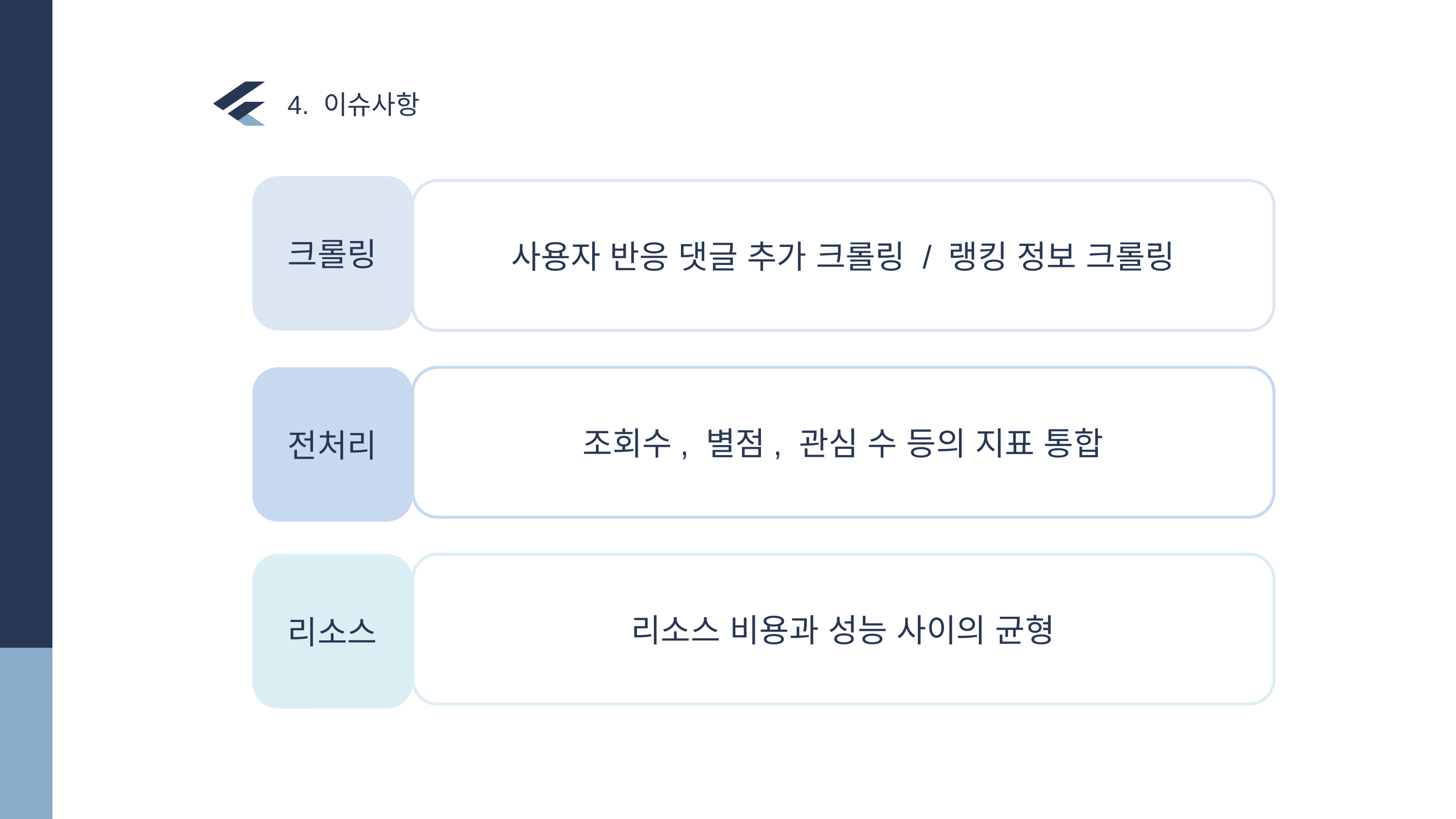

4. 이슈사항
크롤링
사용자 반응 댓글 추가 크롤링 / 랭킹 정보 크롤링
조회수, 별점, 관심 수 등의 지표 통합
전처리
리소스 비용과 성능 사이의 균형
리소스